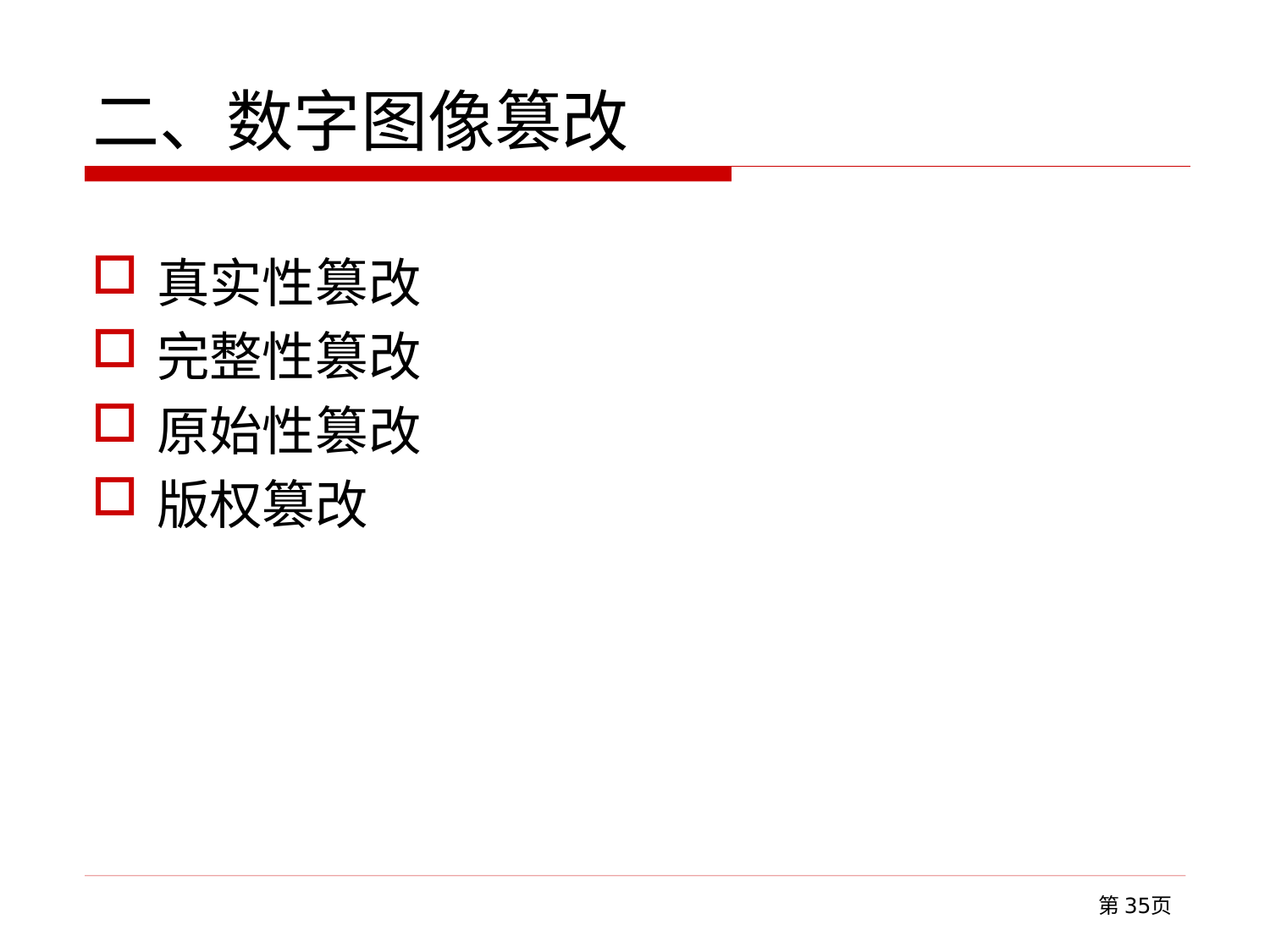

# 二、数字图像篡改
真实性篡改
完整性篡改
原始性篡改
版权篡改
35